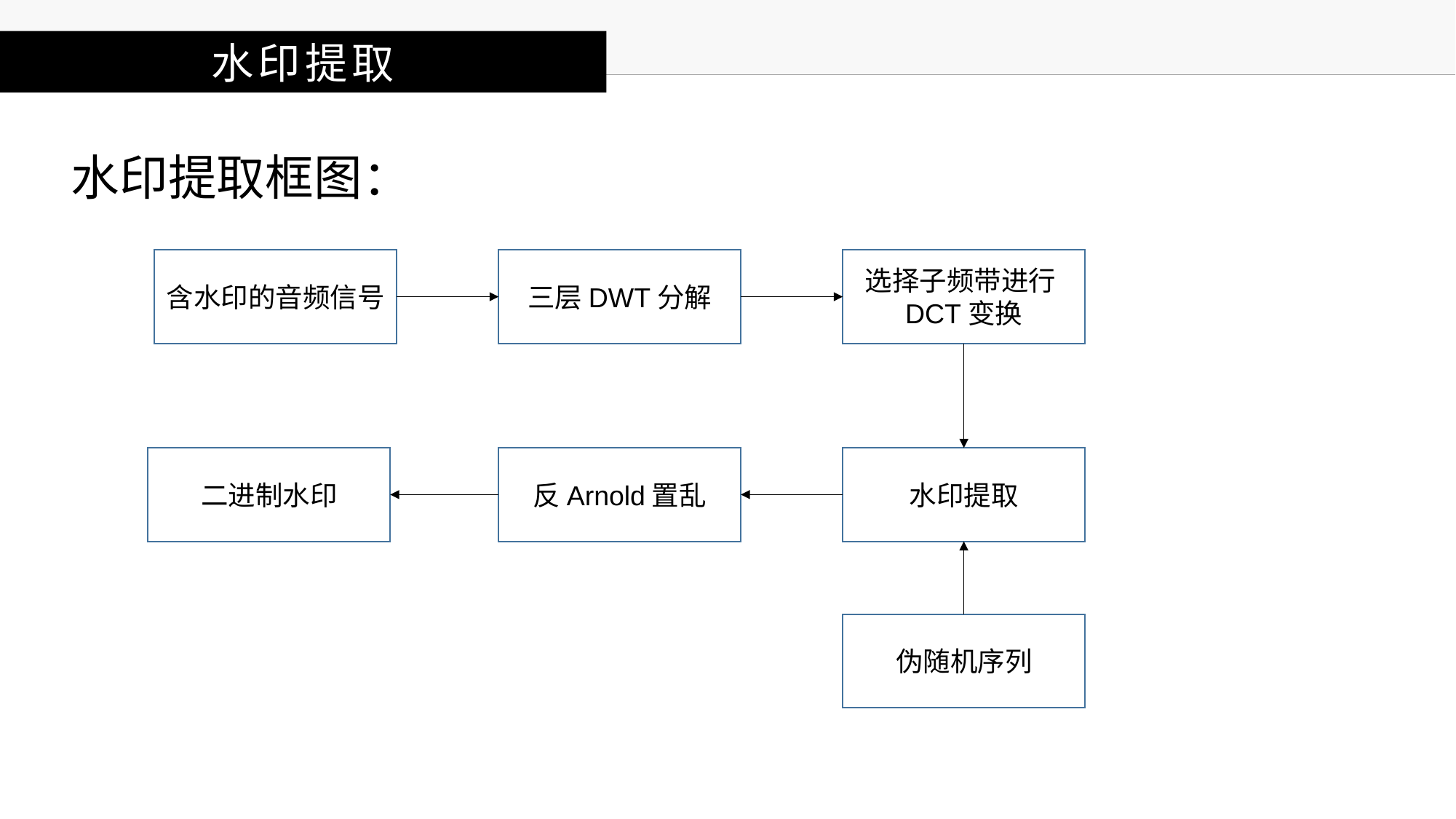

水印提取
水印提取框图：
含水印的音频信号
三层DWT分解
选择子频带进行DCT变换
二进制水印
反Arnold置乱
水印提取
伪随机序列